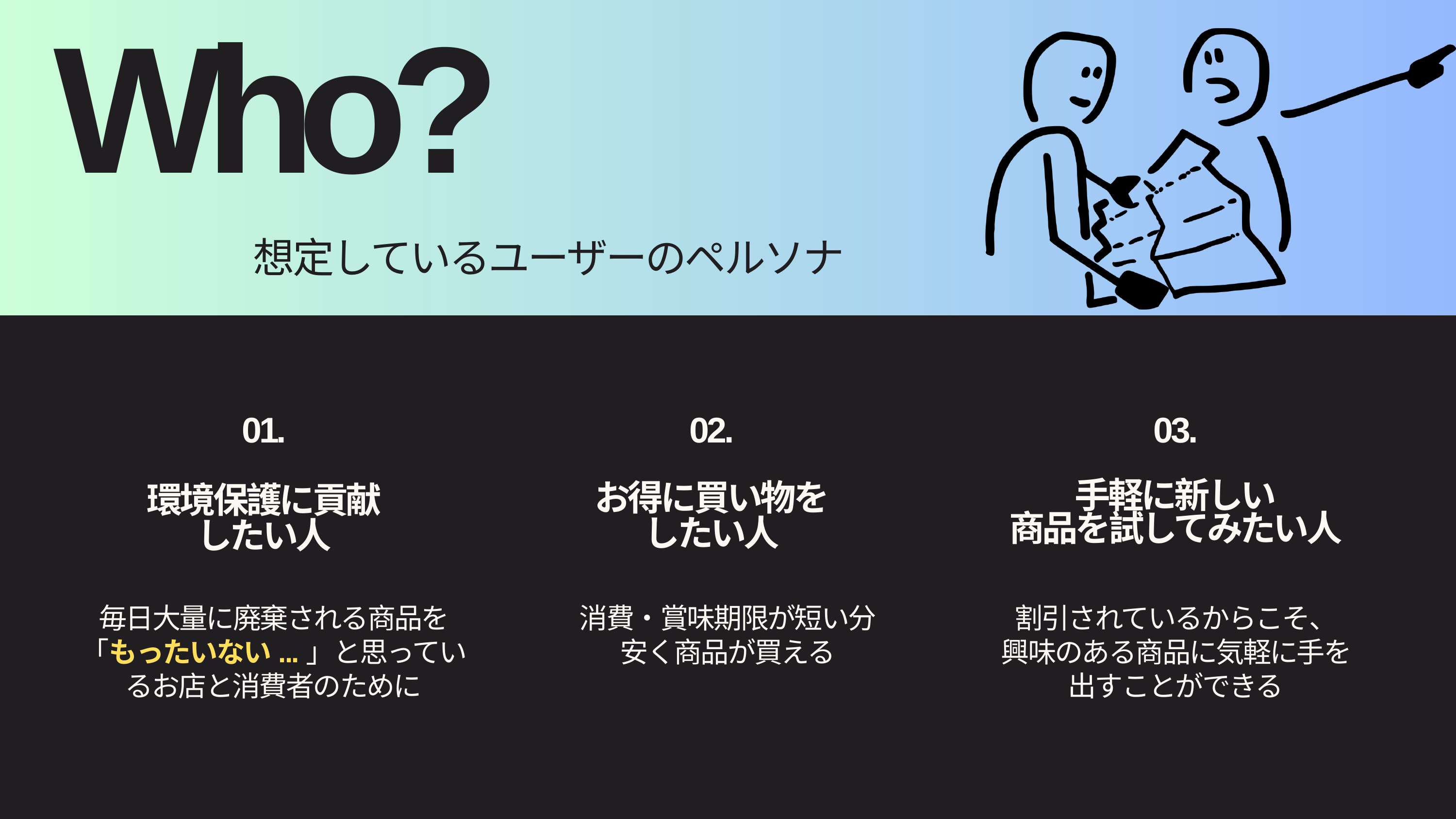

Who?
想定しているユーザーのペルソナ

01.

環境保護に貢献
したい人
02.

お得に買い物を
したい人
03.

手軽に新しい
商品を試してみたい人
毎日大量に廃棄される商品を「もったいない...」と思っているお店と消費者のために
消費・賞味期限が短い分
安く商品が買える
割引されているからこそ、
興味のある商品に気軽に手を出すことができる